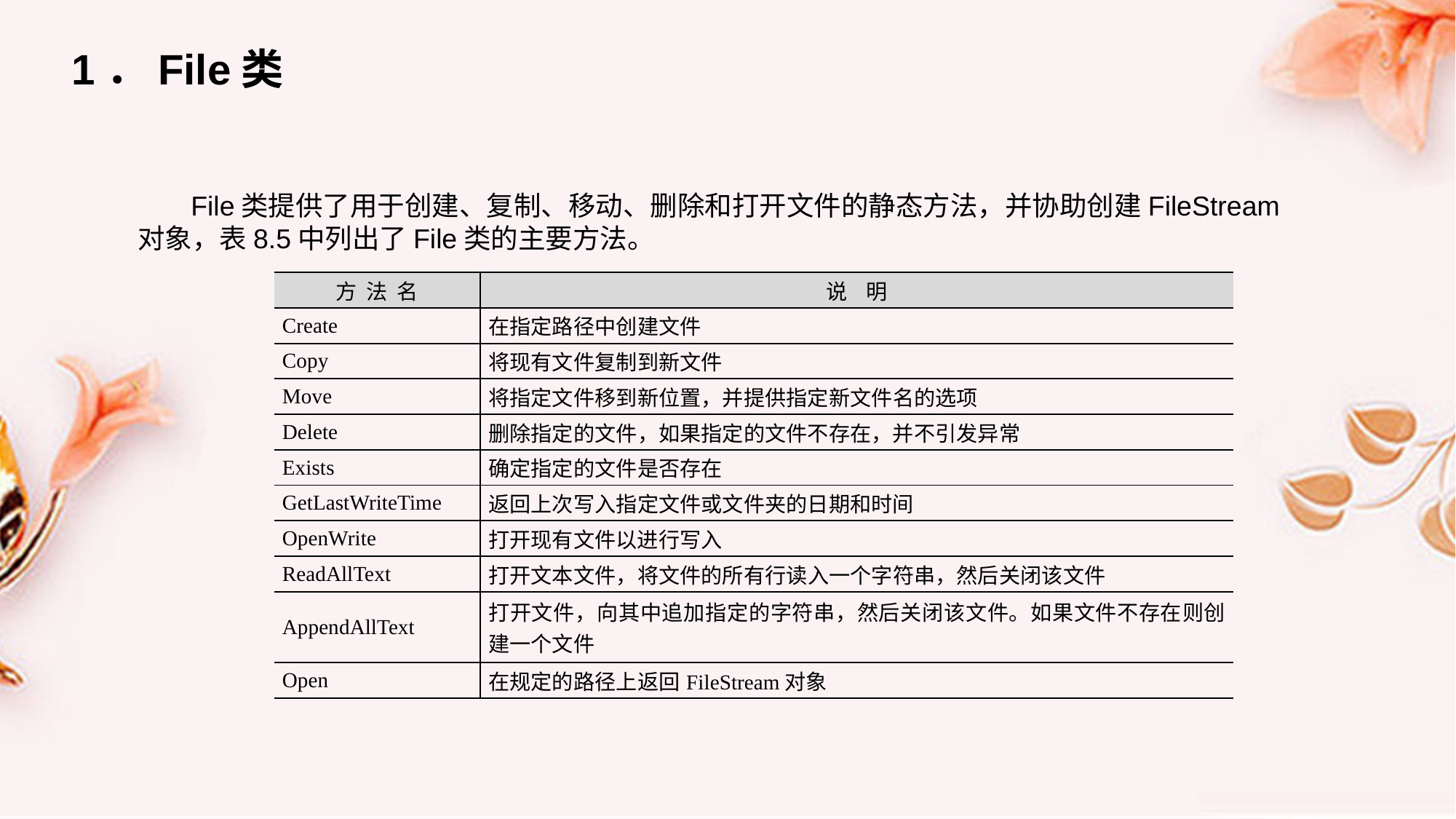

1．File类
File类提供了用于创建、复制、移动、删除和打开文件的静态方法，并协助创建FileStream对象，表8.5中列出了File类的主要方法。
| 方 法 名 | 说 明 |
| --- | --- |
| Create | 在指定路径中创建文件 |
| Copy | 将现有文件复制到新文件 |
| Move | 将指定文件移到新位置，并提供指定新文件名的选项 |
| Delete | 删除指定的文件，如果指定的文件不存在，并不引发异常 |
| Exists | 确定指定的文件是否存在 |
| GetLastWriteTime | 返回上次写入指定文件或文件夹的日期和时间 |
| OpenWrite | 打开现有文件以进行写入 |
| ReadAllText | 打开文本文件，将文件的所有行读入一个字符串，然后关闭该文件 |
| AppendAllText | 打开文件，向其中追加指定的字符串，然后关闭该文件。如果文件不存在则创建一个文件 |
| Open | 在规定的路径上返回FileStream对象 |